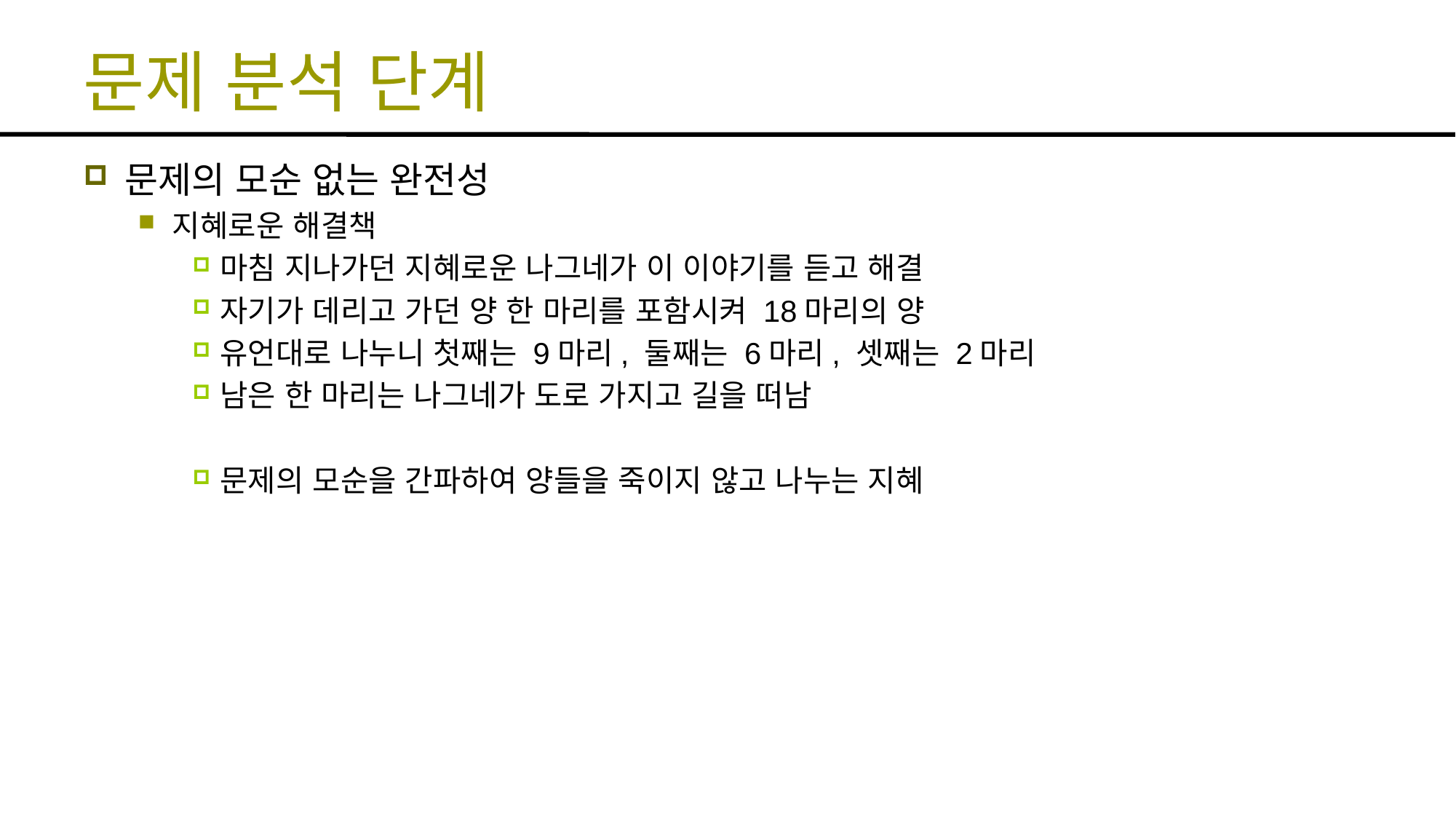

# 문제 분석 단계
문제의 모순 없는 완전성
지혜로운 해결책
마침 지나가던 지혜로운 나그네가 이 이야기를 듣고 해결
자기가 데리고 가던 양 한 마리를 포함시켜 18마리의 양
유언대로 나누니 첫째는 9마리, 둘째는 6마리, 셋째는 2마리
남은 한 마리는 나그네가 도로 가지고 길을 떠남

문제의 모순을 간파하여 양들을 죽이지 않고 나누는 지혜